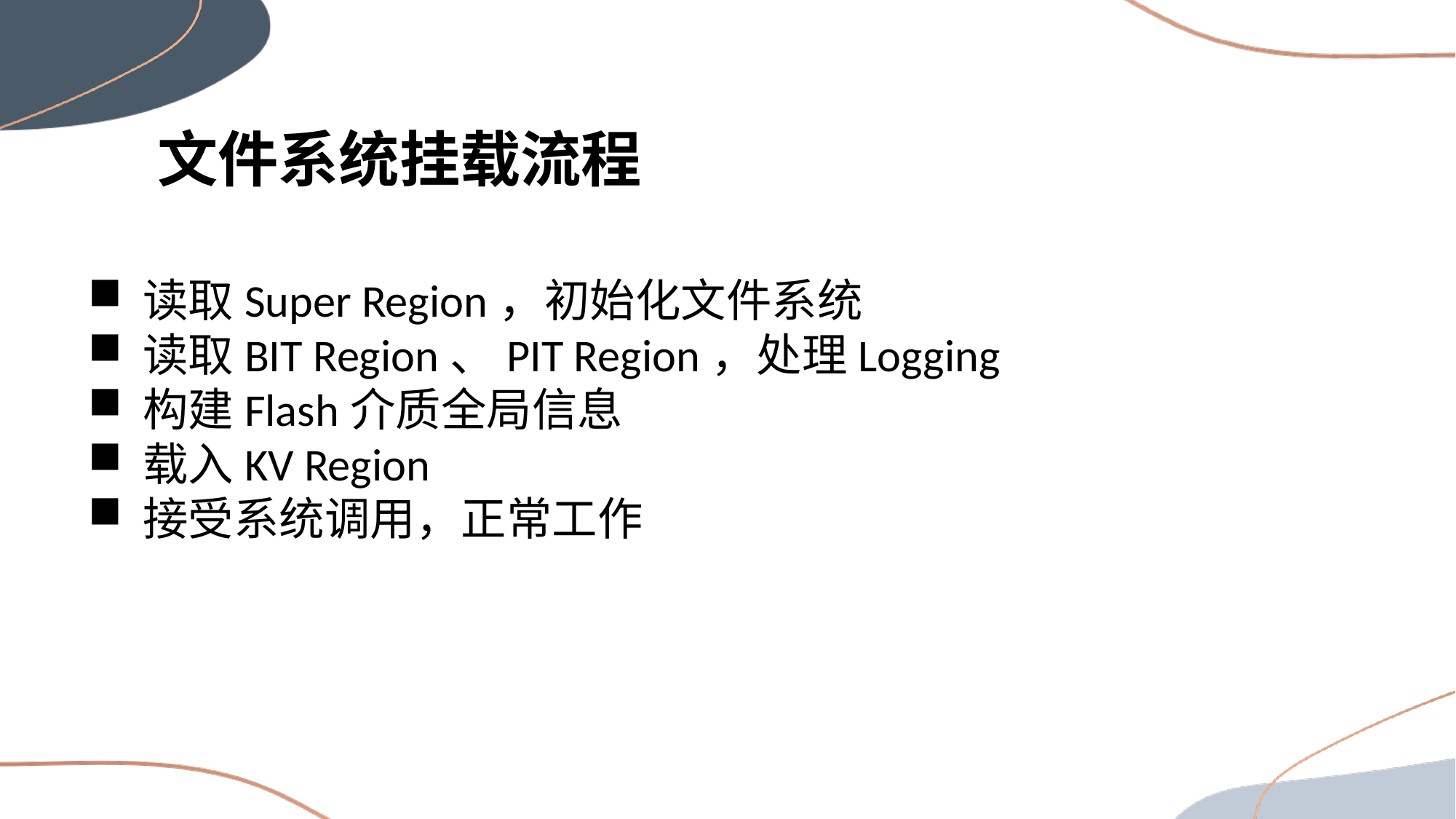

文件系统挂载流程
读取Super Region，初始化文件系统
读取BIT Region、PIT Region，处理Logging
构建Flash介质全局信息
载入KV Region
接受系统调用，正常工作